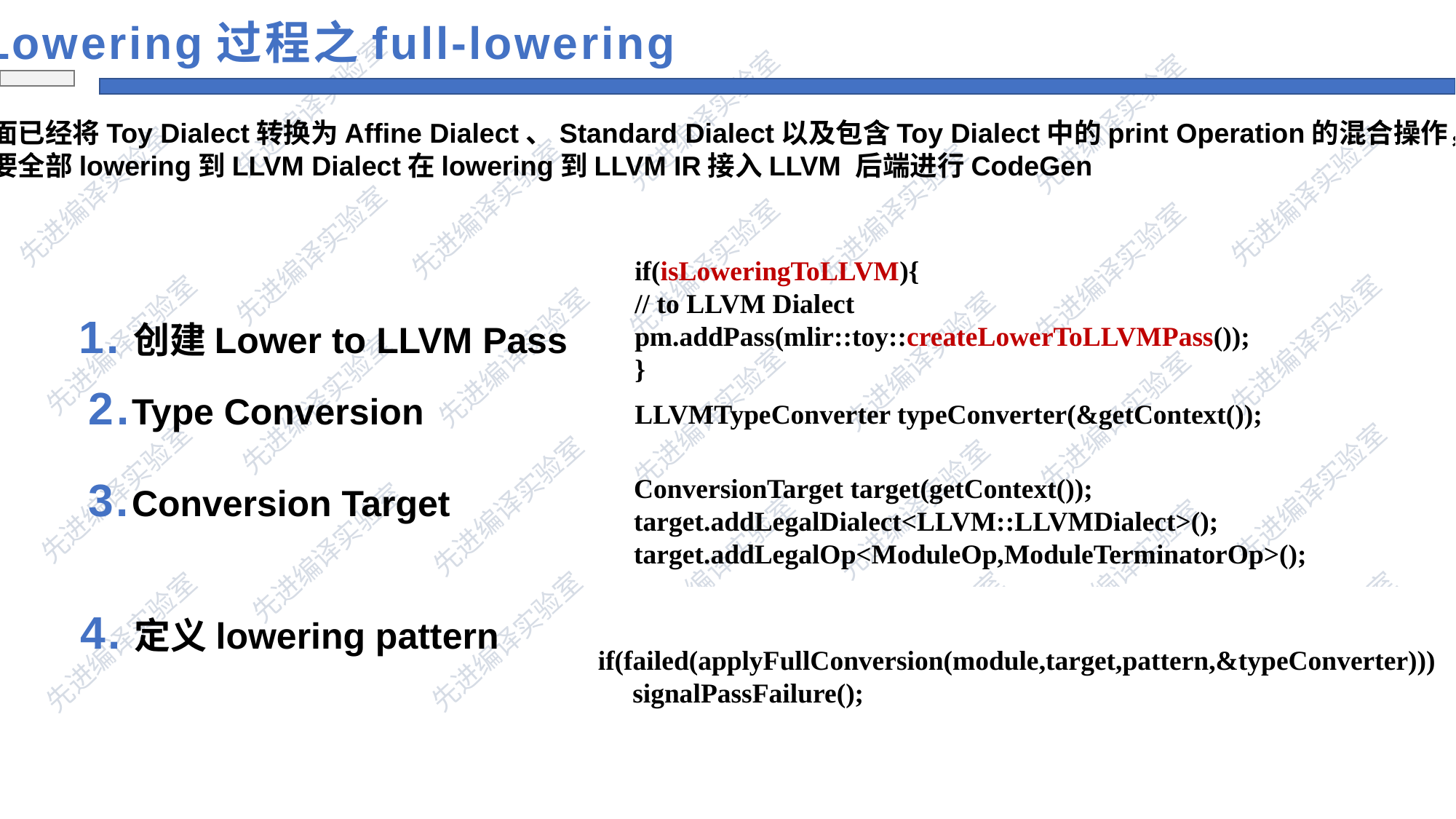

Lowering过程之full-lowering

前面已经将Toy Dialect转换为Affine Dialect、Standard Dialect以及包含Toy Dialect中的print Operation的混合操作，
需要全部lowering到LLVM Dialect在lowering到LLVM IR接入LLVM 后端进行CodeGen
1.创建Lower to LLVM Pass
if(isLoweringToLLVM){
// to LLVM Dialect
pm.addPass(mlir::toy::createLowerToLLVMPass());
}
2.Type Conversion
LLVMTypeConverter typeConverter(&getContext());

3.Conversion Target
ConversionTarget target(getContext());
target.addLegalDialect<LLVM::LLVMDialect>();
target.addLegalOp<ModuleOp,ModuleTerminatorOp>();
OwningRewritePatternList patterns;
populateAffineToStdConversionPatterns(patterns,&getContext());
populateLoopToStdConversionPatterns(patterns,&getContext());
populateStdToLLVMConversionPatterns(typeConverter,patterns);
Patterns.insert<PrintOpLowering>(&getContext());
  if(failed(applyFullConversion(module,target,pattern,&typeConverter)))
     signalPassFailure();

4.定义lowering pattern